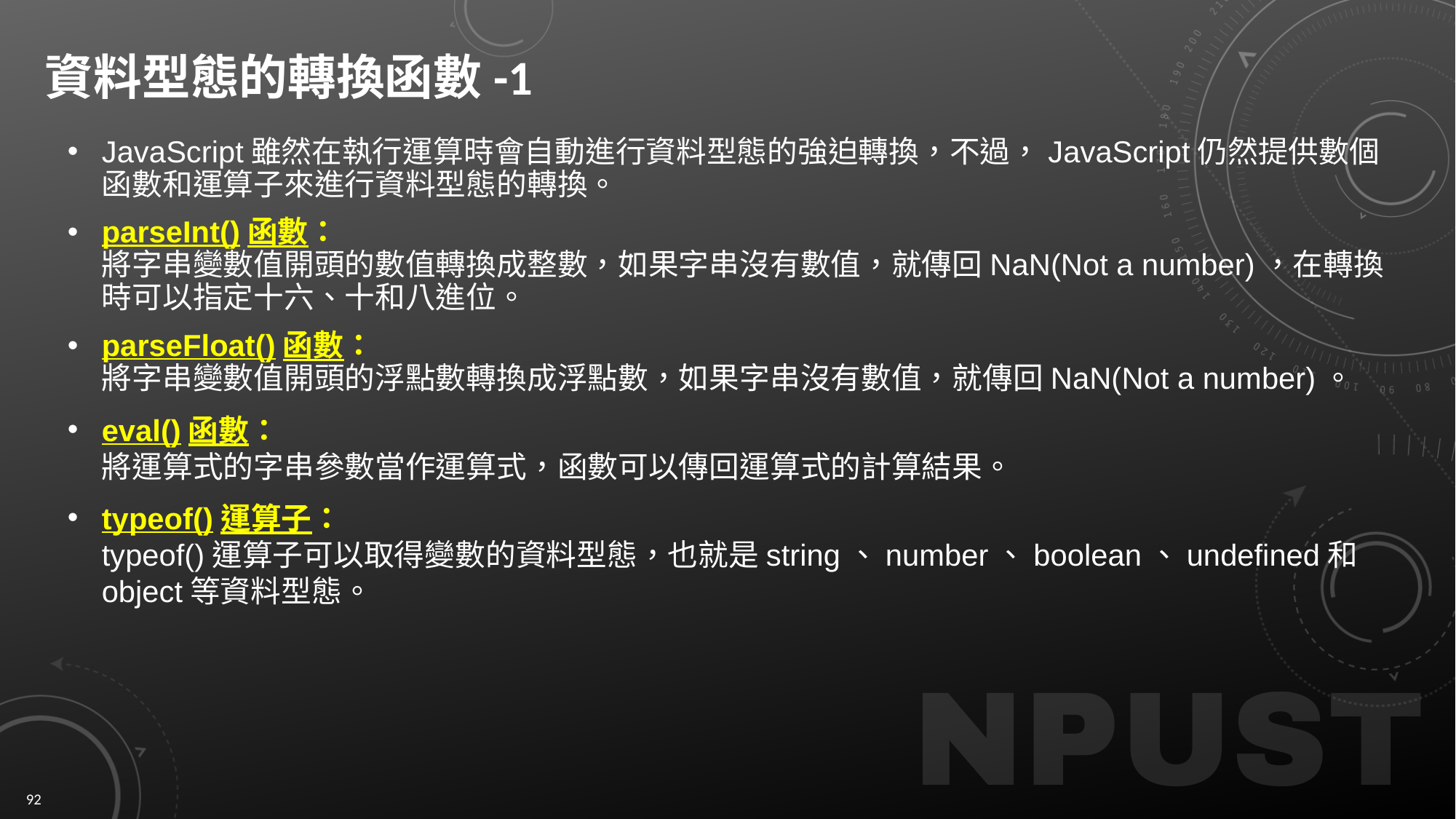

# 資料型態的轉換函數-1
JavaScript雖然在執行運算時會自動進行資料型態的強迫轉換，不過，JavaScript仍然提供數個函數和運算子來進行資料型態的轉換。
parseInt()函數：
將字串變數值開頭的數值轉換成整數，如果字串沒有數值，就傳回NaN(Not a number)，在轉換時可以指定十六、十和八進位。
parseFloat()函數：
將字串變數值開頭的浮點數轉換成浮點數，如果字串沒有數值，就傳回NaN(Not a number)。
eval()函數：
將運算式的字串參數當作運算式，函數可以傳回運算式的計算結果。
typeof()運算子：
typeof()運算子可以取得變數的資料型態，也就是string、number、boolean、undefined和object等資料型態。